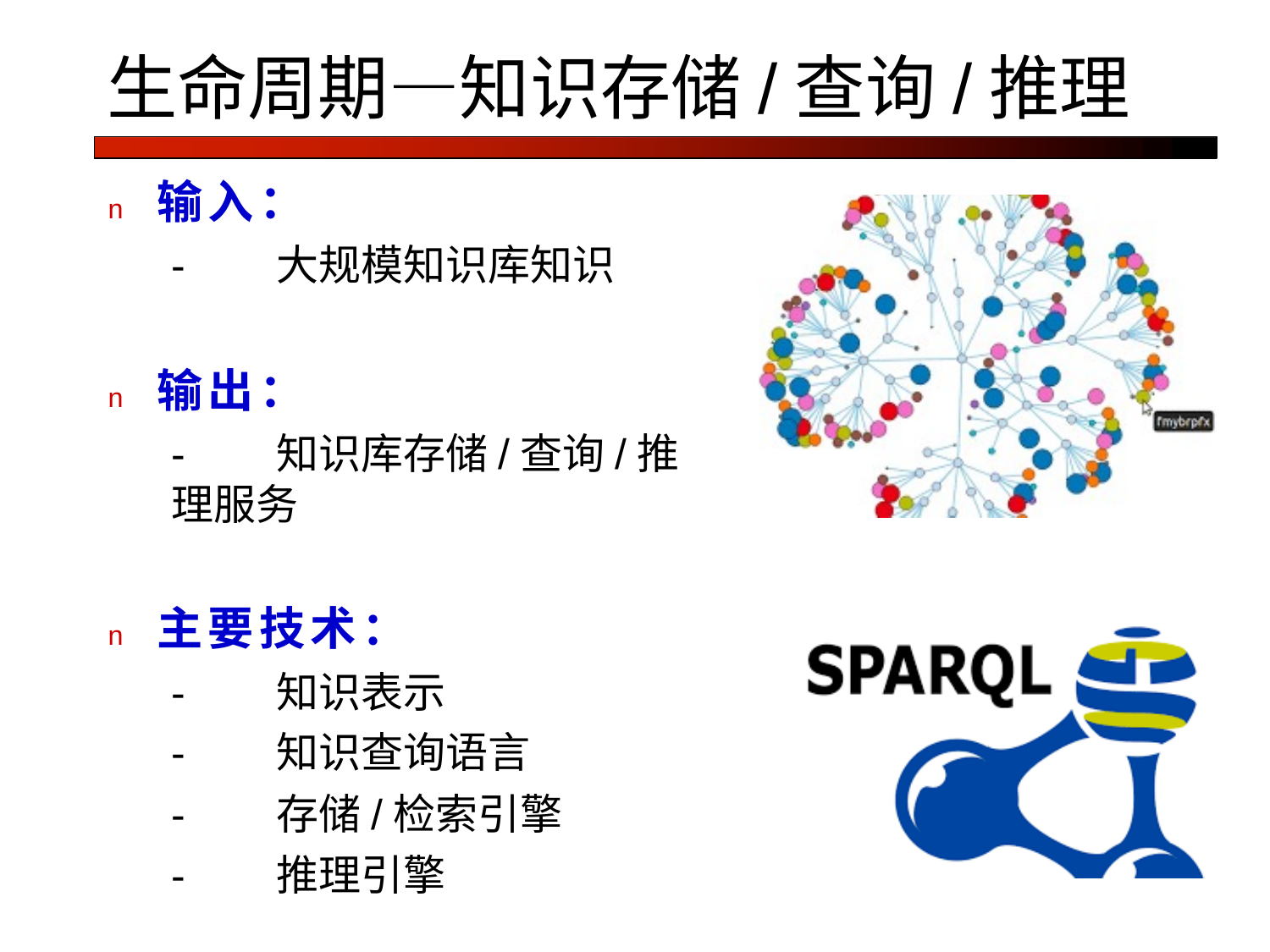

# 生命周期—知识存储/查询/推理

n	输入：

-	大规模知识库知识

n	输出：

-	知识库存储/查询/推理服务

n	主要技术：

-	知识表示

-	知识查询语言

-	存储/检索引擎

-	推理引擎